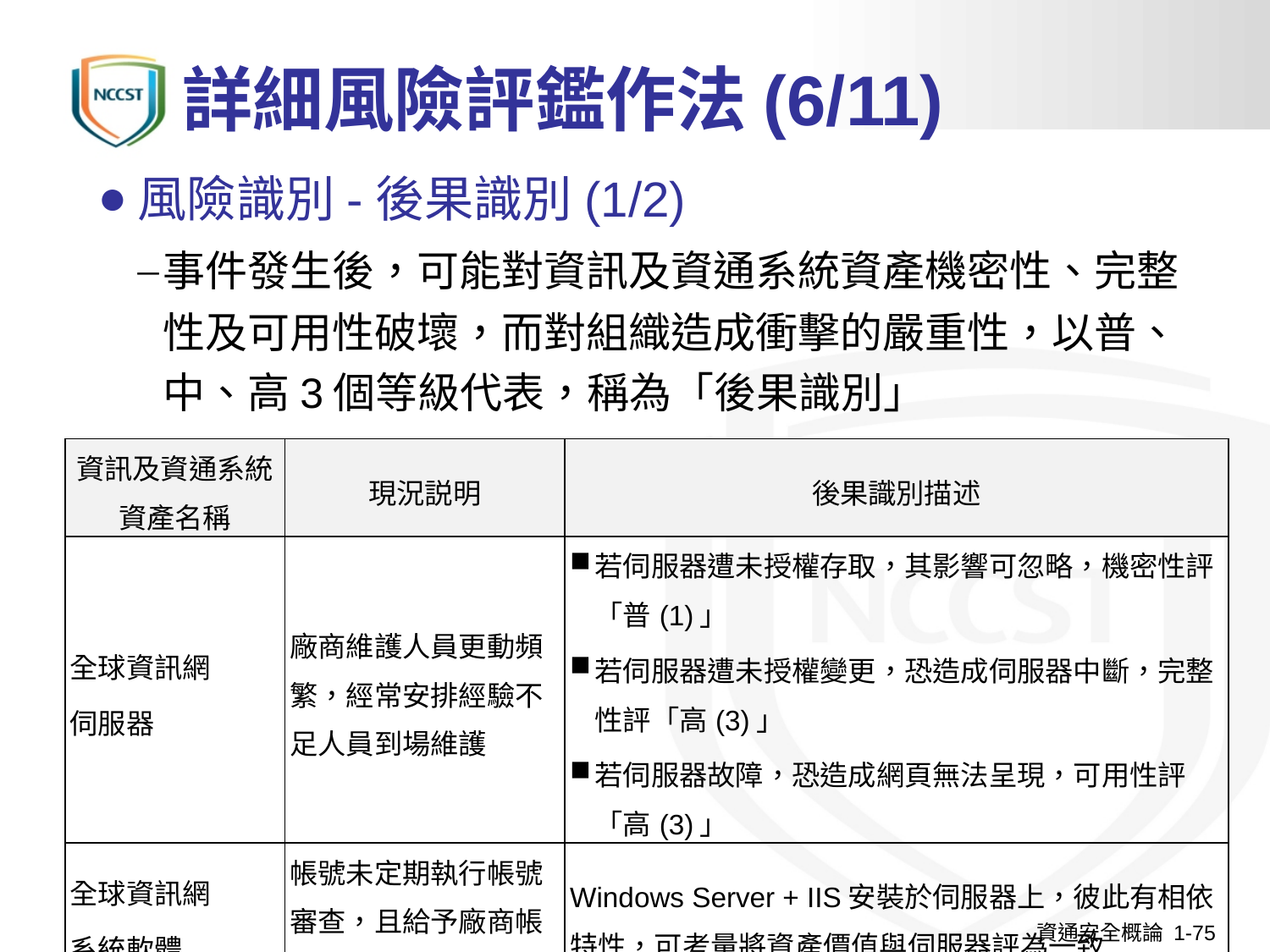

# 詳細風險評鑑作法(6/11)
風險識別-後果識別(1/2)
事件發生後，可能對資訊及資通系統資產機密性、完整性及可用性破壞，而對組織造成衝擊的嚴重性，以普、中、高3個等級代表，稱為「後果識別」

| 資訊及資通系統資產名稱 | 現況説明 | 後果識別描述 |
| --- | --- | --- |
| 全球資訊網 伺服器 | 廠商維護人員更動頻繁，經常安排經驗不足人員到場維護 | 若伺服器遭未授權存取，其影響可忽略，機密性評「普(1)」 若伺服器遭未授權變更，恐造成伺服器中斷，完整性評「高(3)」 若伺服器故障，恐造成網頁無法呈現，可用性評「高(3)」 |
| 全球資訊網 系統軟體 | 帳號未定期執行帳號審查，且給予廠商帳號權限過大 | Windows Server + IIS安裝於伺服器上，彼此有相依特性，可考量將資產價值與伺服器評為一致 |